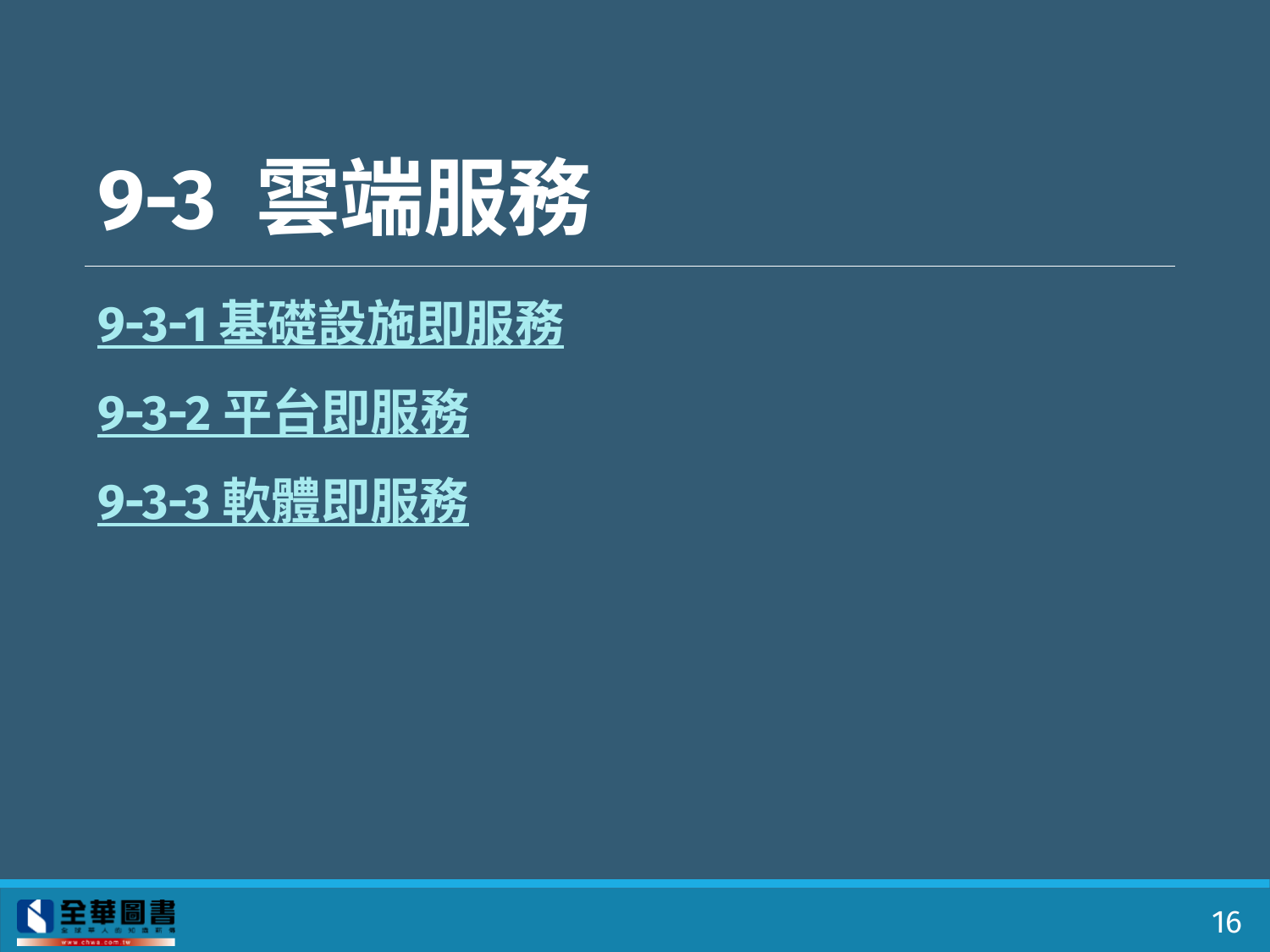

# 9-3 雲端服務
9-3-1 基礎設施即服務
9-3-2 平台即服務
9-3-3 軟體即服務
16